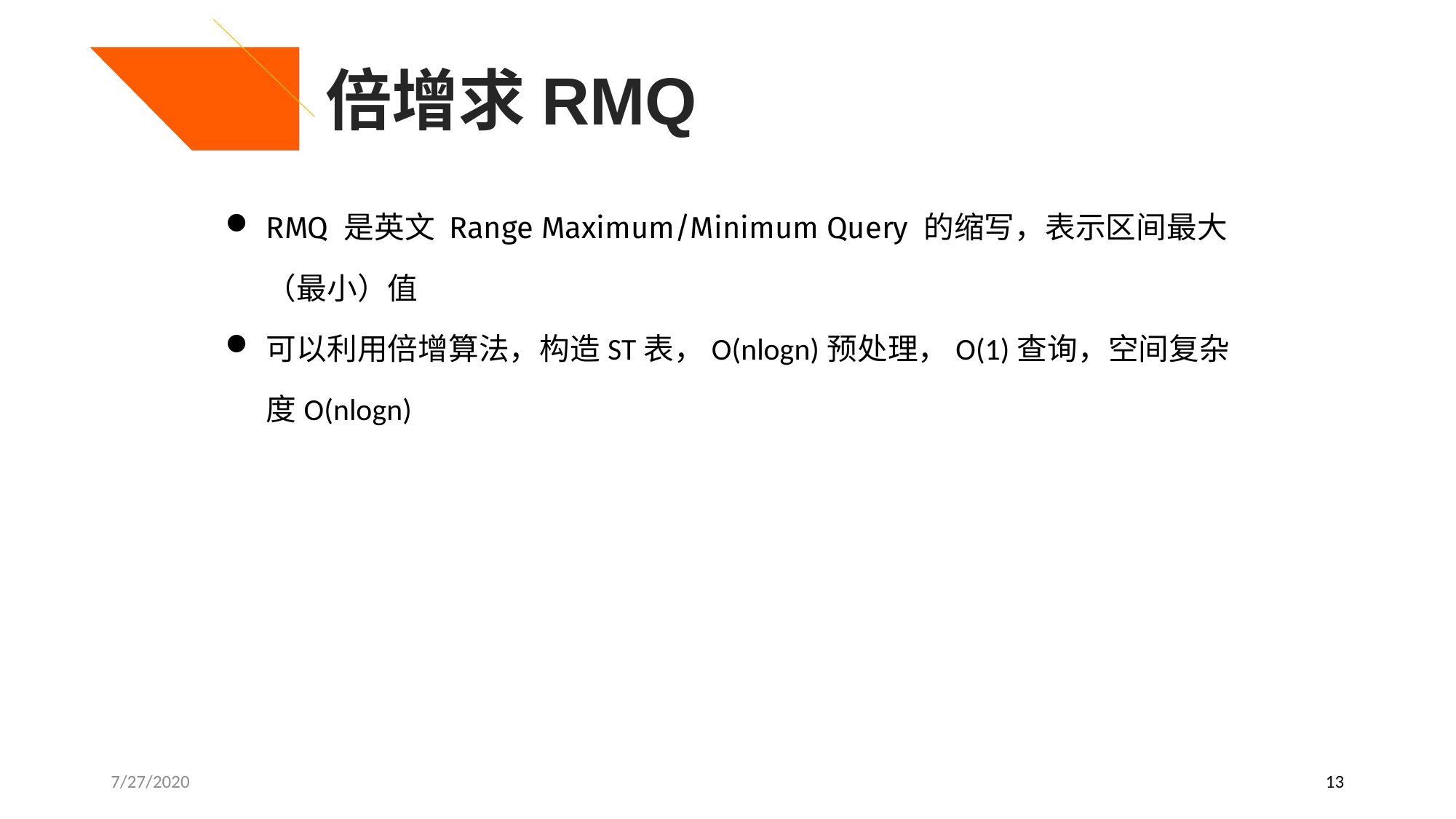

倍增求RMQ
RMQ 是英文 Range Maximum/Minimum Query 的缩写，表示区间最大（最小）值
可以利用倍增算法，构造ST表，O(nlogn)预处理，O(1)查询，空间复杂度O(nlogn)
7/27/2020
13